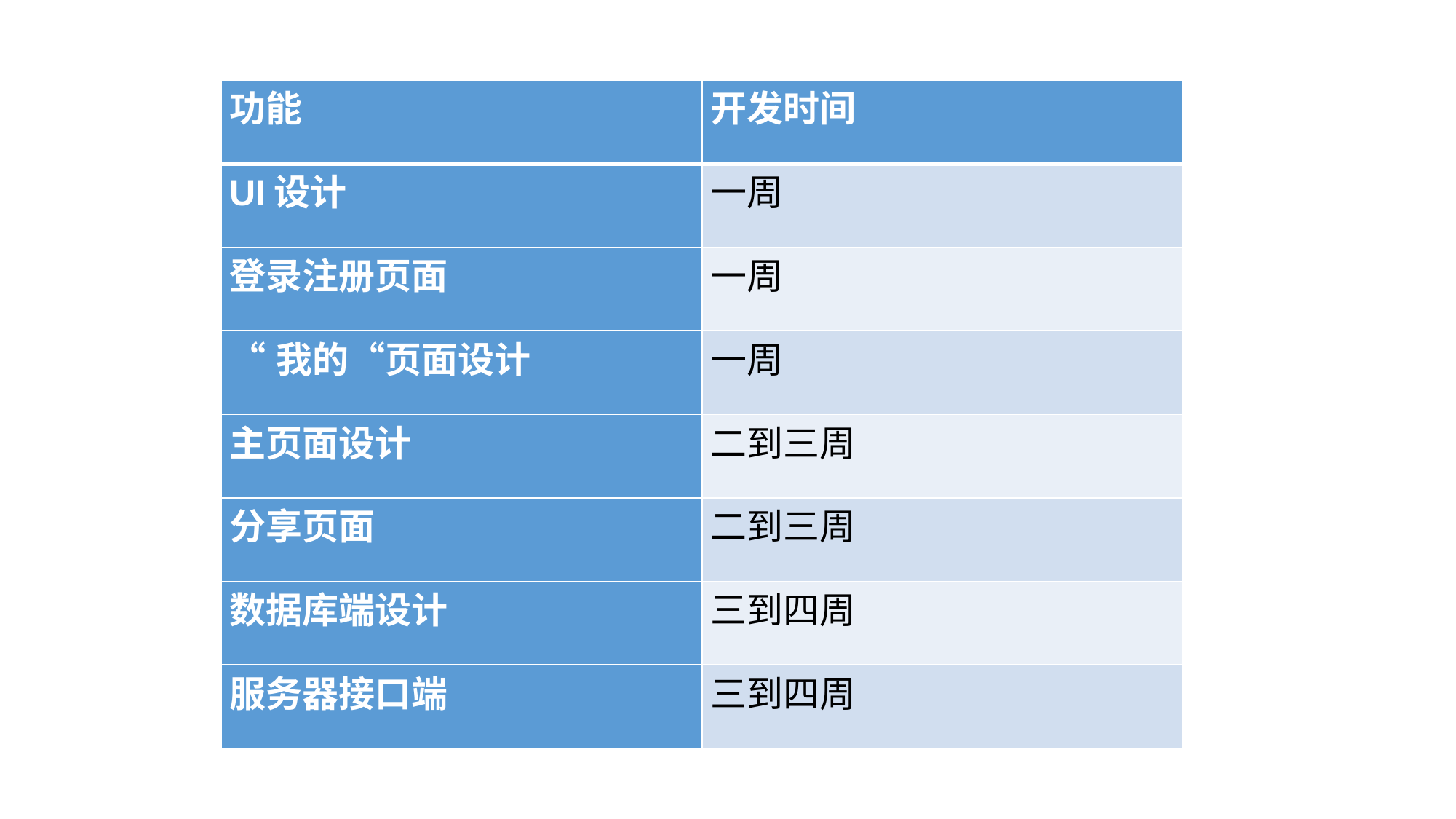

| 功能 | 开发时间 |
| --- | --- |
| UI设计 | 一周 |
| 登录注册页面 | 一周 |
| “我的“页面设计 | 一周 |
| 主页面设计 | 二到三周 |
| 分享页面 | 二到三周 |
| 数据库端设计 | 三到四周 |
| 服务器接口端 | 三到四周 |